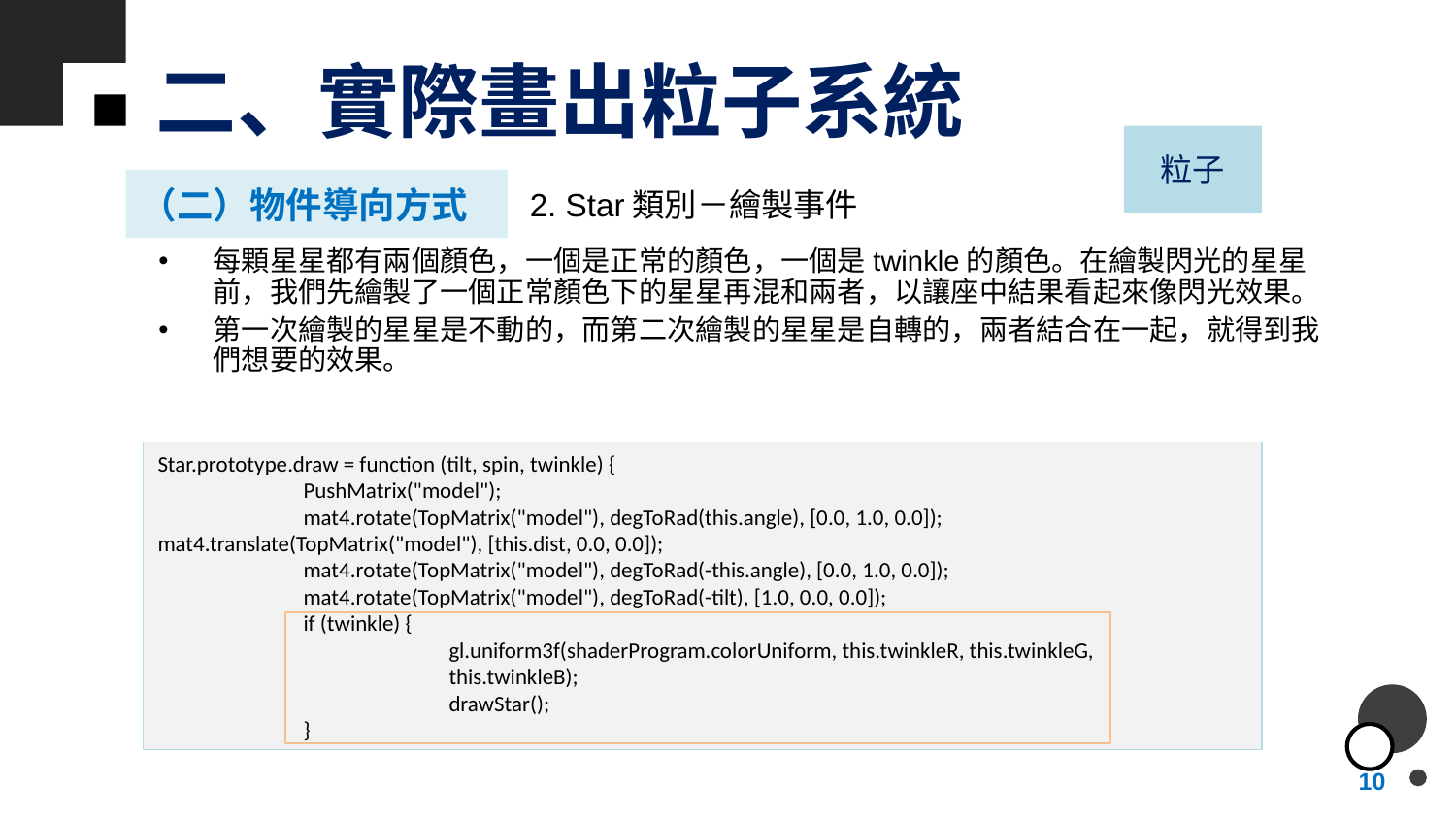

# 二、實際畫出粒子系統
粒子
（二）物件導向方式
2. Star類別－繪製事件
每顆星星都有兩個顏色，一個是正常的顏色，一個是twinkle的顏色。在繪製閃光的星星前，我們先繪製了一個正常顏色下的星星再混和兩者，以讓座中結果看起來像閃光效果。
第一次繪製的星星是不動的，而第二次繪製的星星是自轉的，兩者結合在一起，就得到我們想要的效果。
Star.prototype.draw = function (tilt, spin, twinkle) {
	PushMatrix("model");
	mat4.rotate(TopMatrix("model"), degToRad(this.angle), [0.0, 1.0, 0.0]);          	mat4.translate(TopMatrix("model"), [this.dist, 0.0, 0.0]);
	mat4.rotate(TopMatrix("model"), degToRad(-this.angle), [0.0, 1.0, 0.0]);
	mat4.rotate(TopMatrix("model"), degToRad(-tilt), [1.0, 0.0, 0.0]);
	if (twinkle) {
		gl.uniform3f(shaderProgram.colorUniform, this.twinkleR, this.twinkleG, 			this.twinkleB);
		drawStar();
	}

10